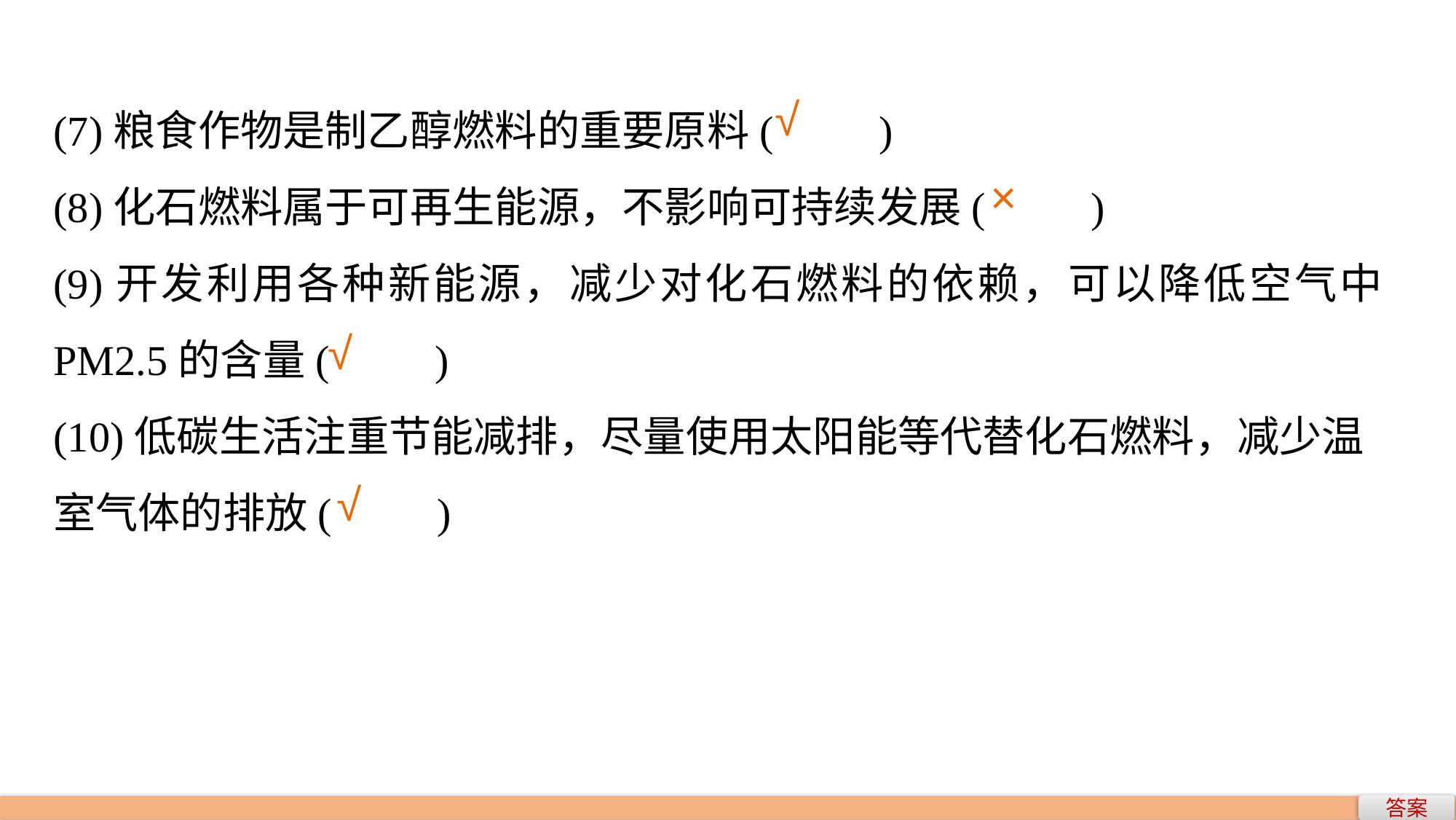

(7)粮食作物是制乙醇燃料的重要原料(　　)
(8)化石燃料属于可再生能源，不影响可持续发展(　　)
(9)开发利用各种新能源，减少对化石燃料的依赖，可以降低空气中PM2.5的含量(　　)
(10)低碳生活注重节能减排，尽量使用太阳能等代替化石燃料，减少温室气体的排放(　　)
√
×
√
√
答案